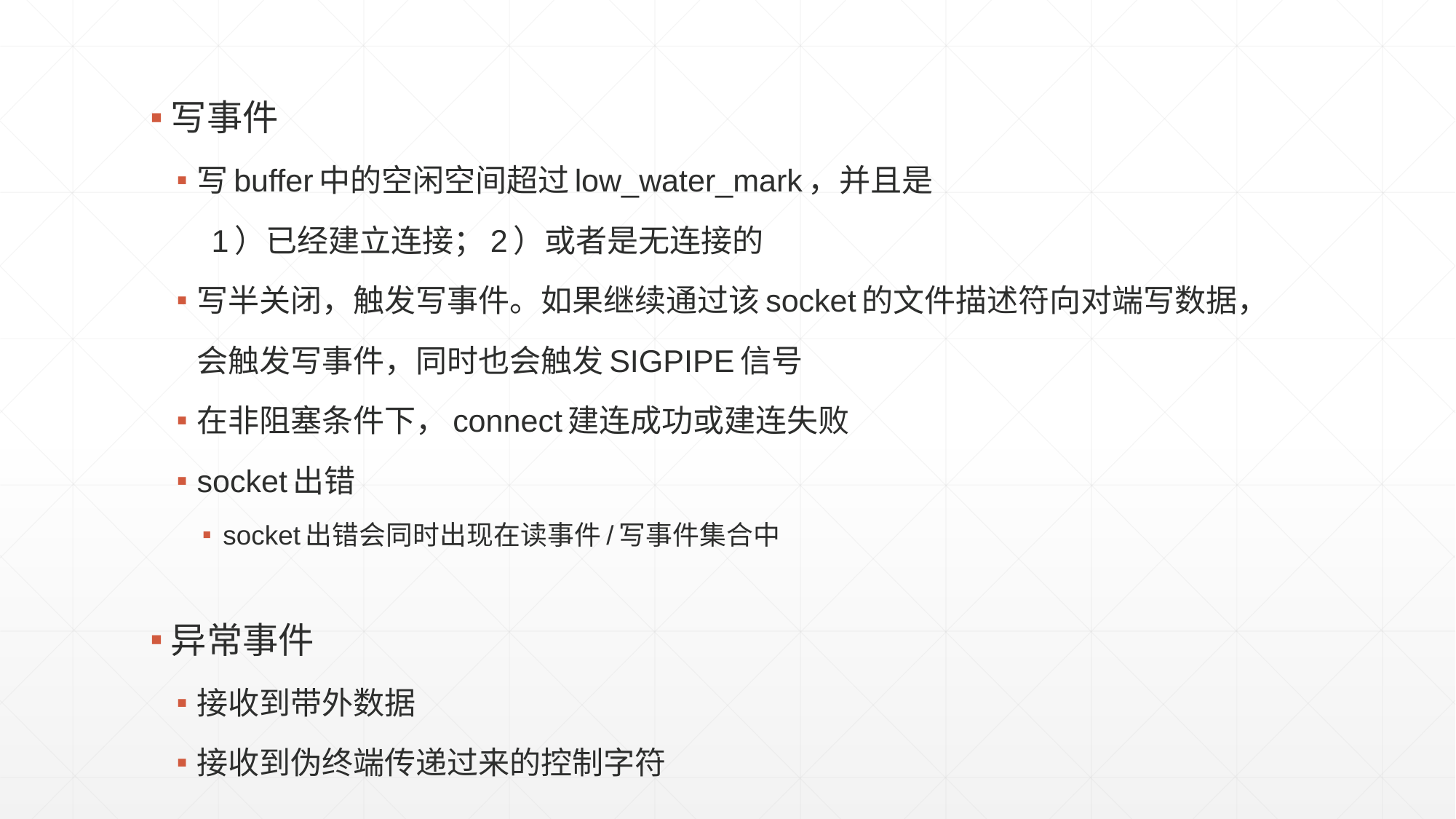

写事件
写buffer中的空闲空间超过low_water_mark，并且是
    1）已经建立连接；2）或者是无连接的
写半关闭，触发写事件。如果继续通过该socket的文件描述符向对端写数据，会触发写事件，同时也会触发SIGPIPE信号
在非阻塞条件下，connect建连成功或建连失败
socket出错
socket出错会同时出现在读事件/写事件集合中

异常事件
接收到带外数据
接收到伪终端传递过来的控制字符